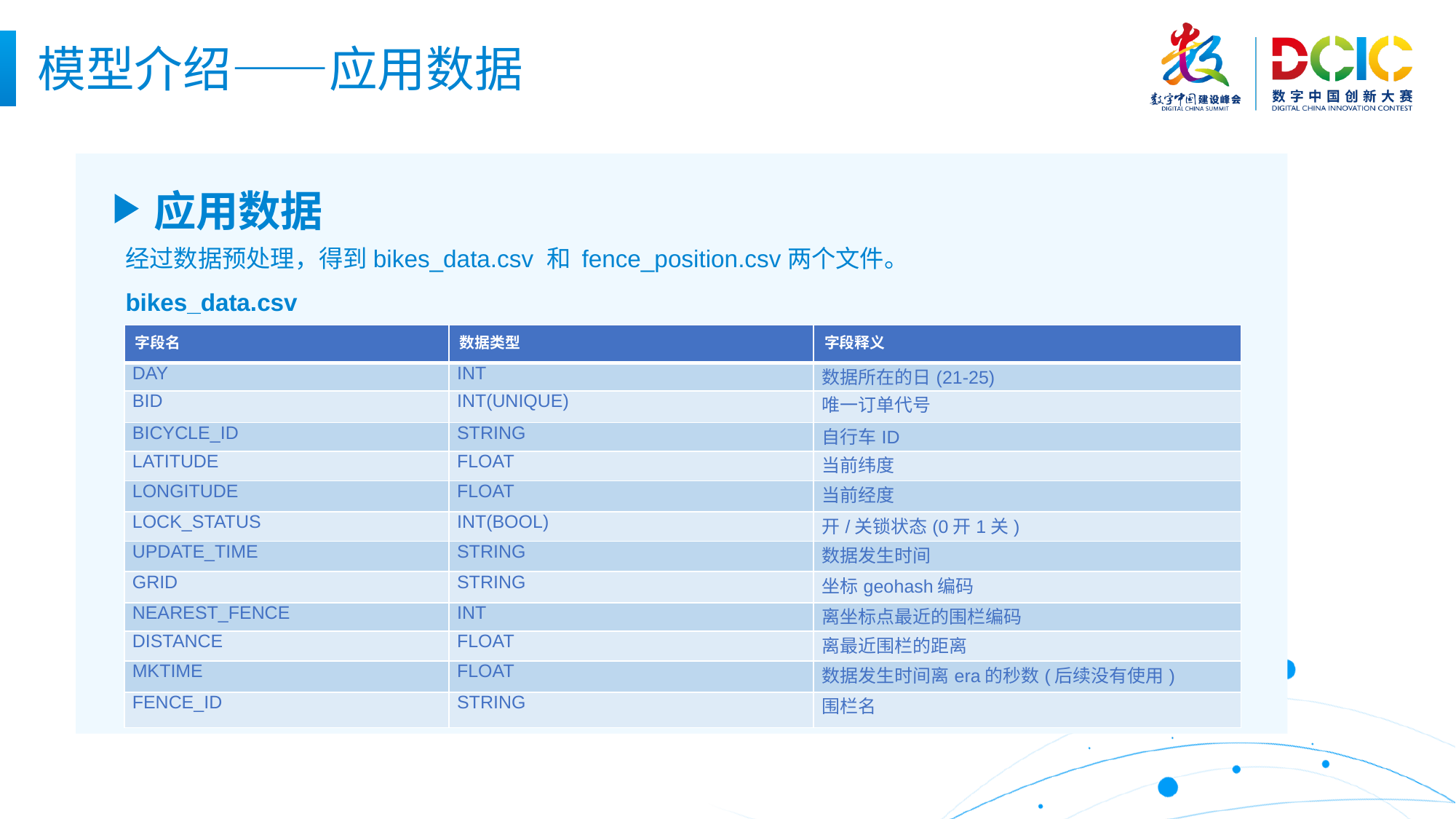

模型介绍——应用数据

 应用数据

经过数据预处理，得到bikes_data.csv 和 fence_position.csv两个文件。
bikes_data.csv
| 字段名 | 数据类型 | 字段释义 |
| --- | --- | --- |
| DAY | INT | 数据所在的日(21-25) |
| BID | INT(UNIQUE) | 唯一订单代号 |
| BICYCLE\_ID | STRING | 自行车ID |
| LATITUDE | FLOAT | 当前纬度 |
| LONGITUDE | FLOAT | 当前经度 |
| LOCK\_STATUS | INT(BOOL) | 开/关锁状态(0开1关) |
| UPDATE\_TIME | STRING | 数据发生时间 |
| GRID | STRING | 坐标geohash编码 |
| NEAREST\_FENCE | INT | 离坐标点最近的围栏编码 |
| DISTANCE | FLOAT | 离最近围栏的距离 |
| MKTIME | FLOAT | 数据发生时间离era的秒数(后续没有使用) |
| FENCE\_ID | STRING | 围栏名 |